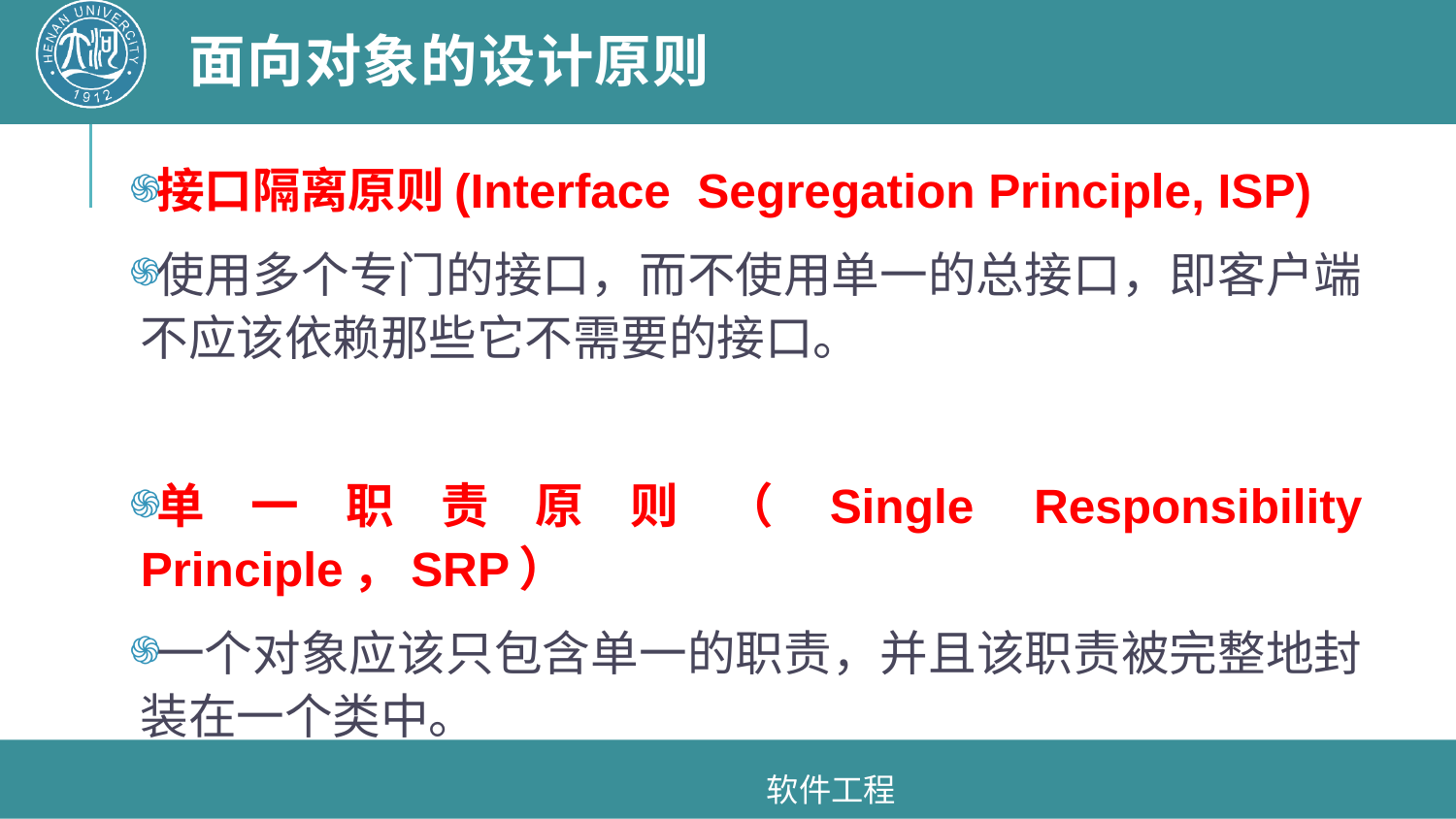

# 面向对象的设计原则
接口隔离原则(Interface  Segregation Principle, ISP)
使用多个专门的接口，而不使用单一的总接口，即客户端不应该依赖那些它不需要的接口。

单一职责原则（Single Responsibility Principle，SRP）
一个对象应该只包含单一的职责，并且该职责被完整地封装在一个类中。

软件工程
206